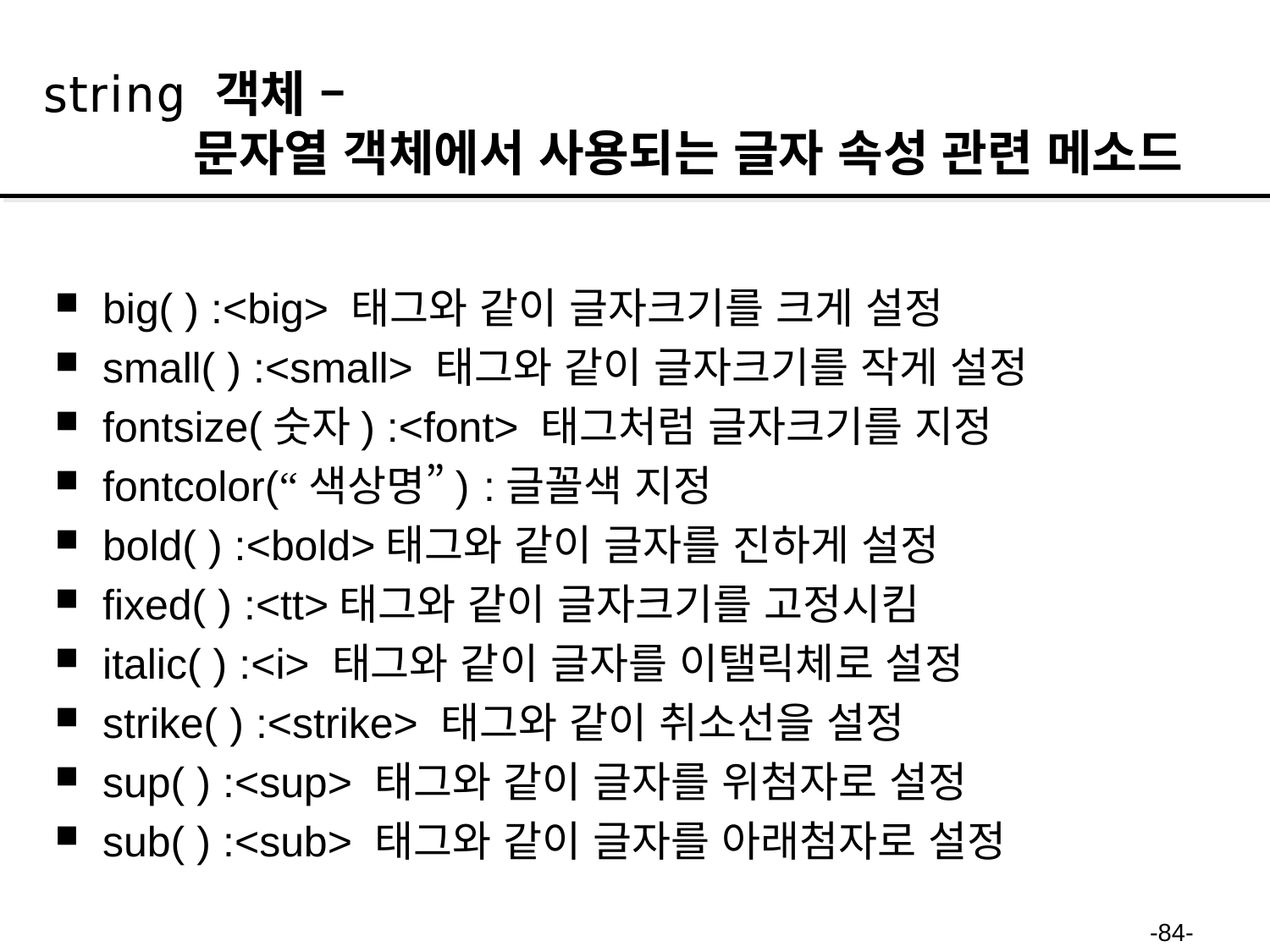

string 객체 –
          문자열 객체에서 사용되는 글자 속성 관련 메소드
big( ) :<big> 태그와 같이 글자크기를 크게 설정
small( ) :<small> 태그와 같이 글자크기를 작게 설정
fontsize(숫자) :<font> 태그처럼 글자크기를 지정
fontcolor(“색상명”) 	:글꼴색 지정
bold( ) :<bold>태그와 같이 글자를 진하게 설정
fixed( ) :<tt>태그와 같이 글자크기를 고정시킴
italic( ) :<i> 태그와 같이 글자를 이탤릭체로 설정
strike( ) :<strike> 태그와 같이 취소선을 설정
sup( ) :<sup> 태그와 같이 글자를 위첨자로 설정
sub( ) :<sub> 태그와 같이 글자를 아래첨자로 설정
-84-